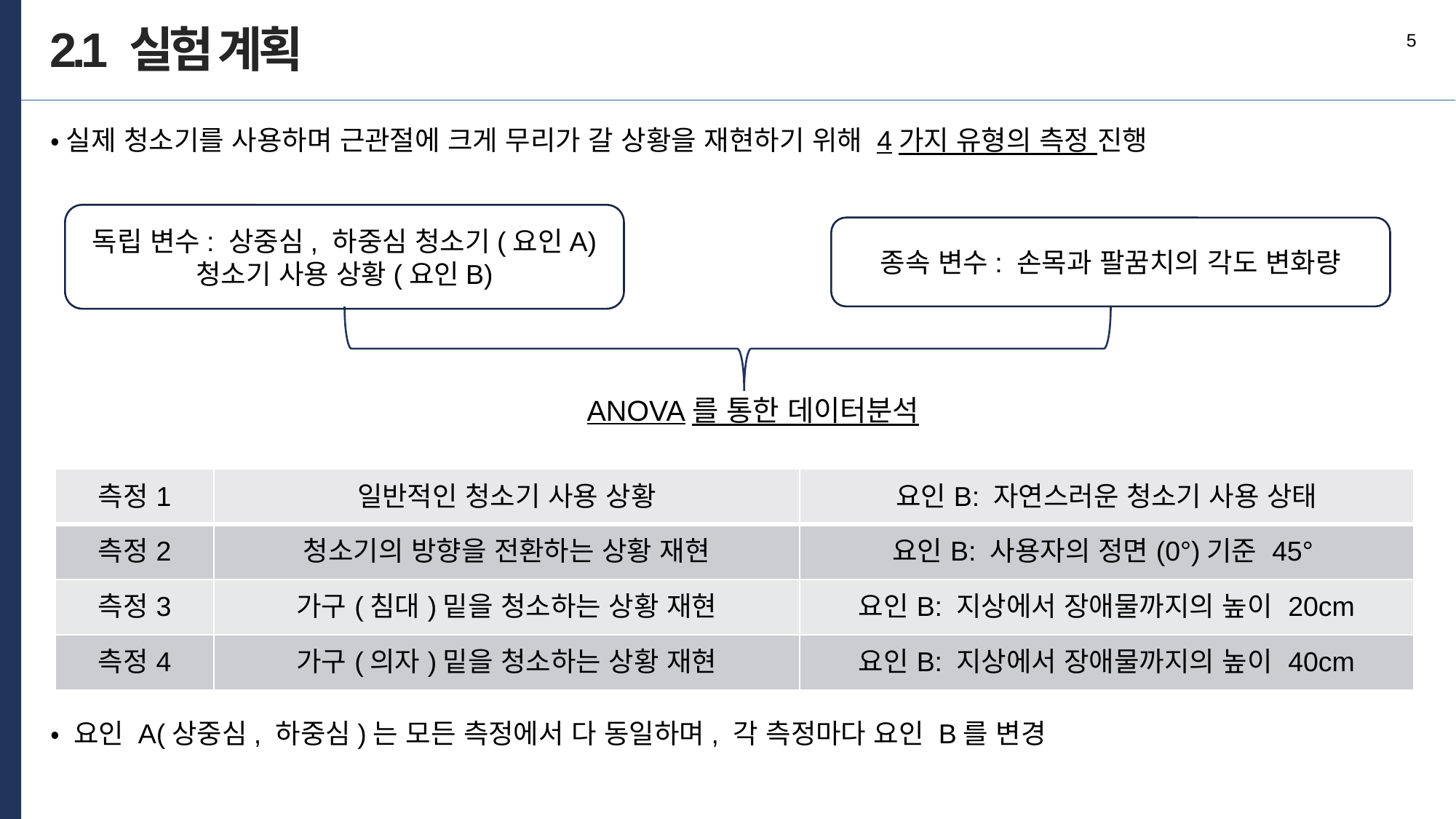

5
2.1 실험 계획

•실제 청소기를 사용하며 근관절에 크게 무리가 갈 상황을 재현하기 위해 4가지 유형의 측정 진행

• 요인 A(상중심, 하중심)는 모든 측정에서 다 동일하며, 각 측정마다 요인 B를 변경

독립 변수: 상중심, 하중심 청소기(요인A)
청소기 사용 상황(요인B)

종속 변수: 손목과 팔꿈치의 각도 변화량
ANOVA를 통한 데이터분석
| 측정1 | 일반적인 청소기 사용 상황 | 요인B: 자연스러운 청소기 사용 상태 |
| --- | --- | --- |
| 측정2 | 청소기의 방향을 전환하는 상황 재현 | 요인B: 사용자의 정면(0°)기준 45° |
| 측정3 | 가구(침대)밑을 청소하는 상황 재현 | 요인B: 지상에서 장애물까지의 높이 20cm |
| 측정4 | 가구(의자)밑을 청소하는 상황 재현 | 요인B: 지상에서 장애물까지의 높이 40cm |